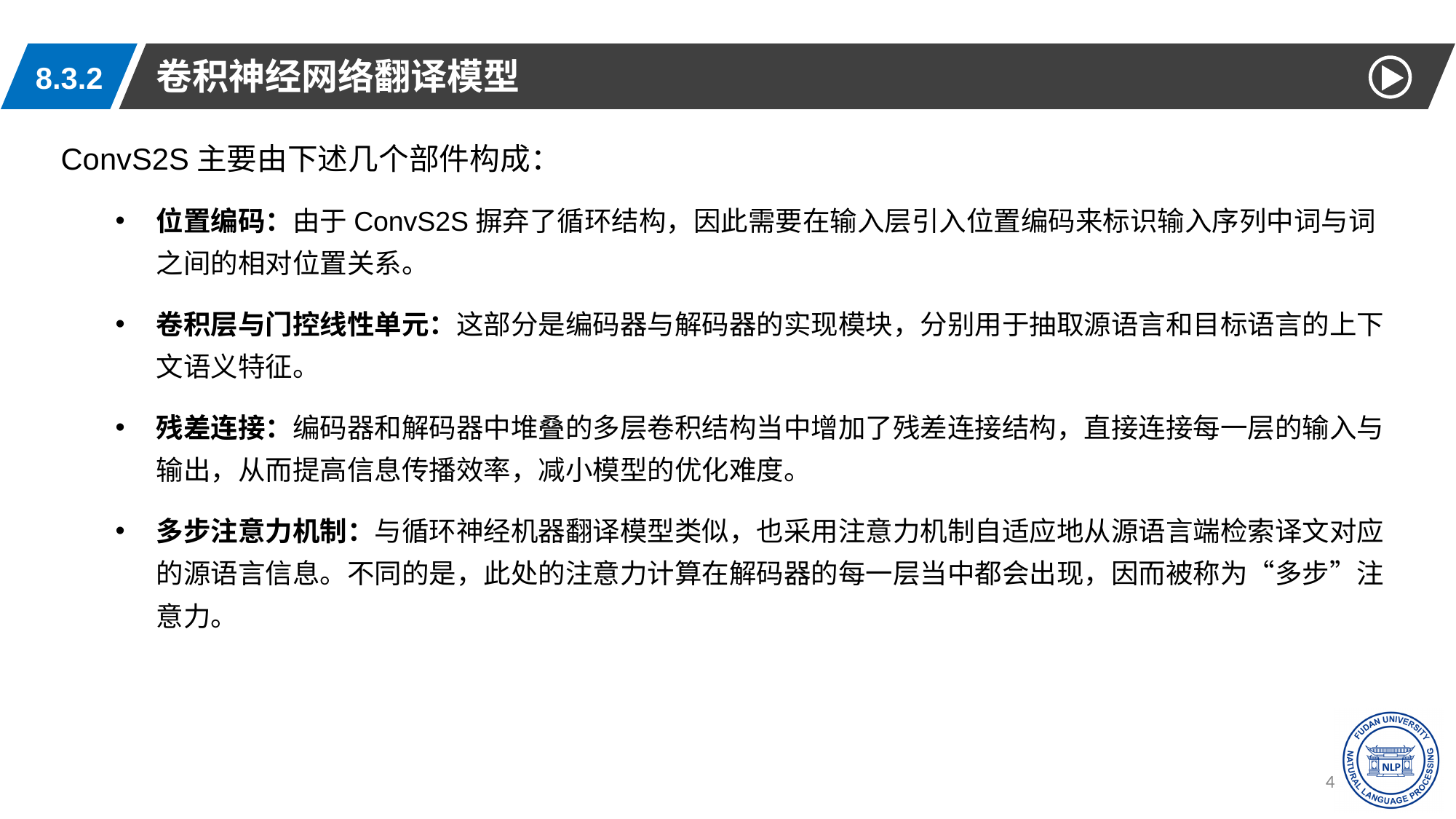

卷积神经网络翻译模型
8.3.2

ConvS2S主要由下述几个部件构成：
位置编码：由于ConvS2S摒弃了循环结构，因此需要在输入层引入位置编码来标识输入序列中词与词之间的相对位置关系。
卷积层与门控线性单元：这部分是编码器与解码器的实现模块，分别用于抽取源语言和目标语言的上下文语义特征。
残差连接：编码器和解码器中堆叠的多层卷积结构当中增加了残差连接结构，直接连接每一层的输入与输出，从而提高信息传播效率，减小模型的优化难度。
多步注意力机制：与循环神经机器翻译模型类似，也采用注意力机制自适应地从源语言端检索译文对应的源语言信息。不同的是，此处的注意力计算在解码器的每一层当中都会出现，因而被称为“多步”注意力。
46